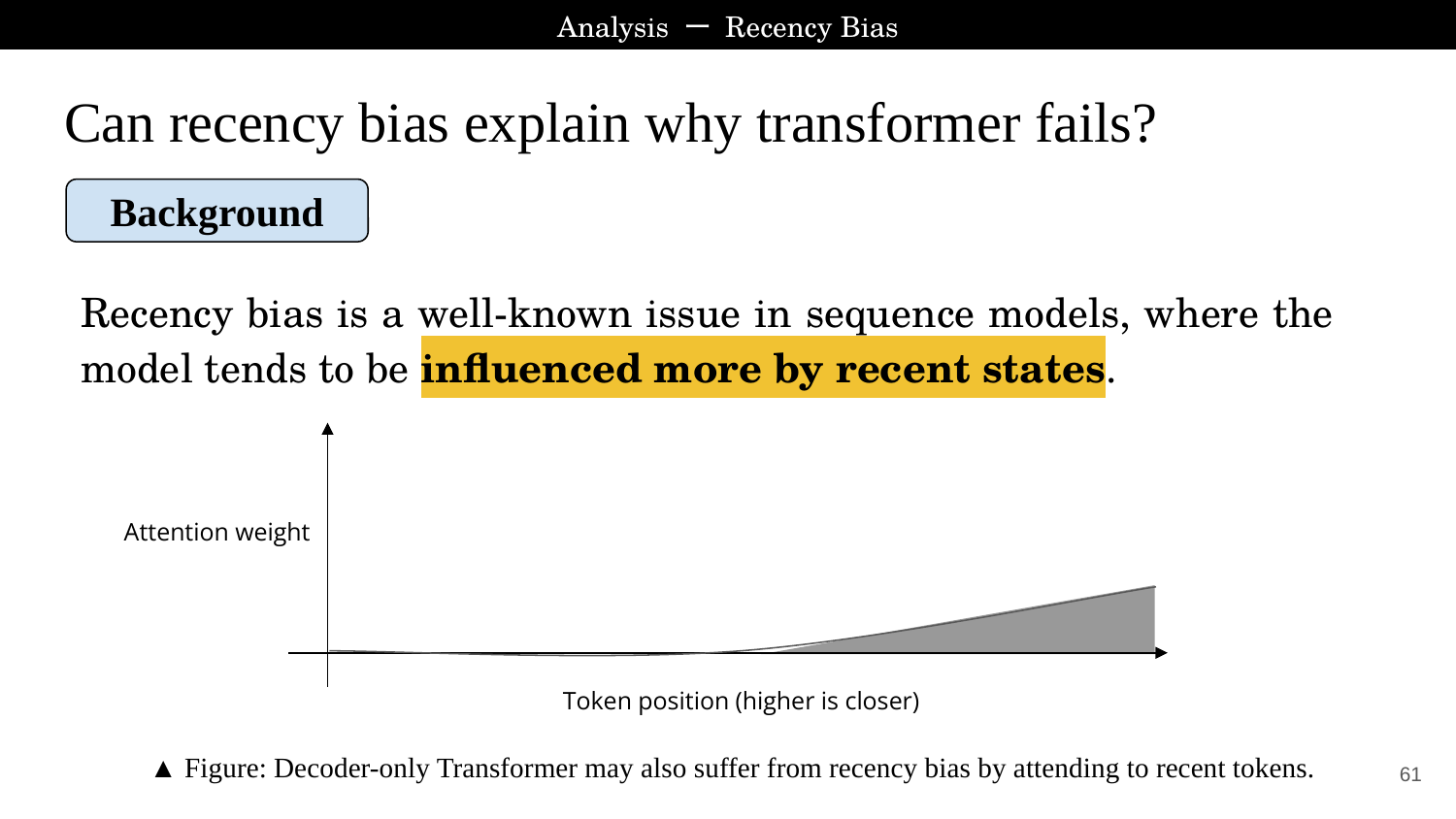

Analysis ー Recency Bias
# Can recency bias explain why transformer fails?
Background
Recency bias is a well-known issue in sequence models, where the model tends to be influenced more by recent states.
Attention weight

Token position (higher is closer)
▲ Figure: Decoder-only Transformer may also suffer from recency bias by attending to recent tokens.
61